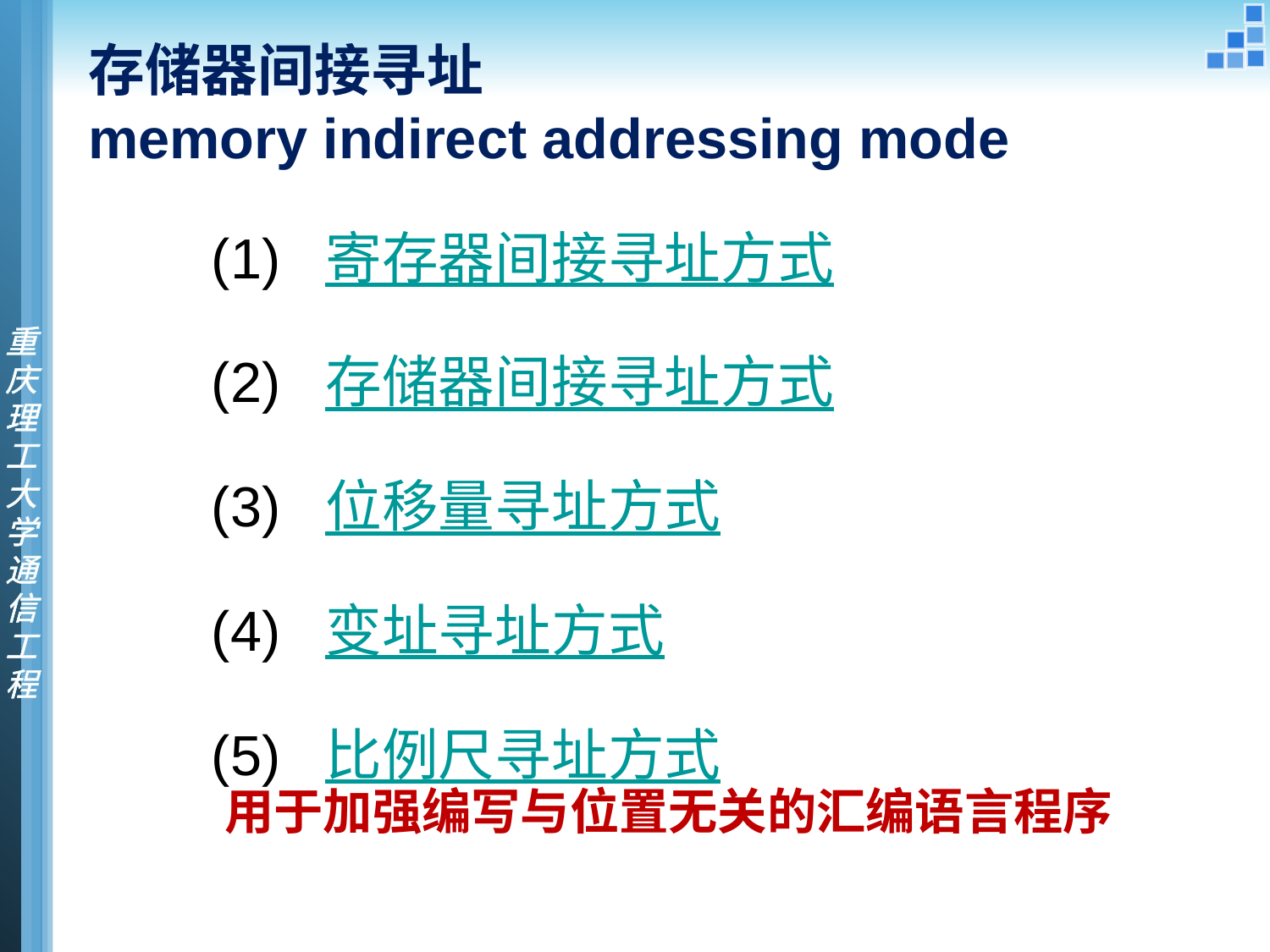

# 存储器间接寻址 memory indirect addressing mode
(1)  寄存器间接寻址方式
(2)  存储器间接寻址方式
(3)  位移量寻址方式
(4)  变址寻址方式
(5)  比例尺寻址方式
用于加强编写与位置无关的汇编语言程序